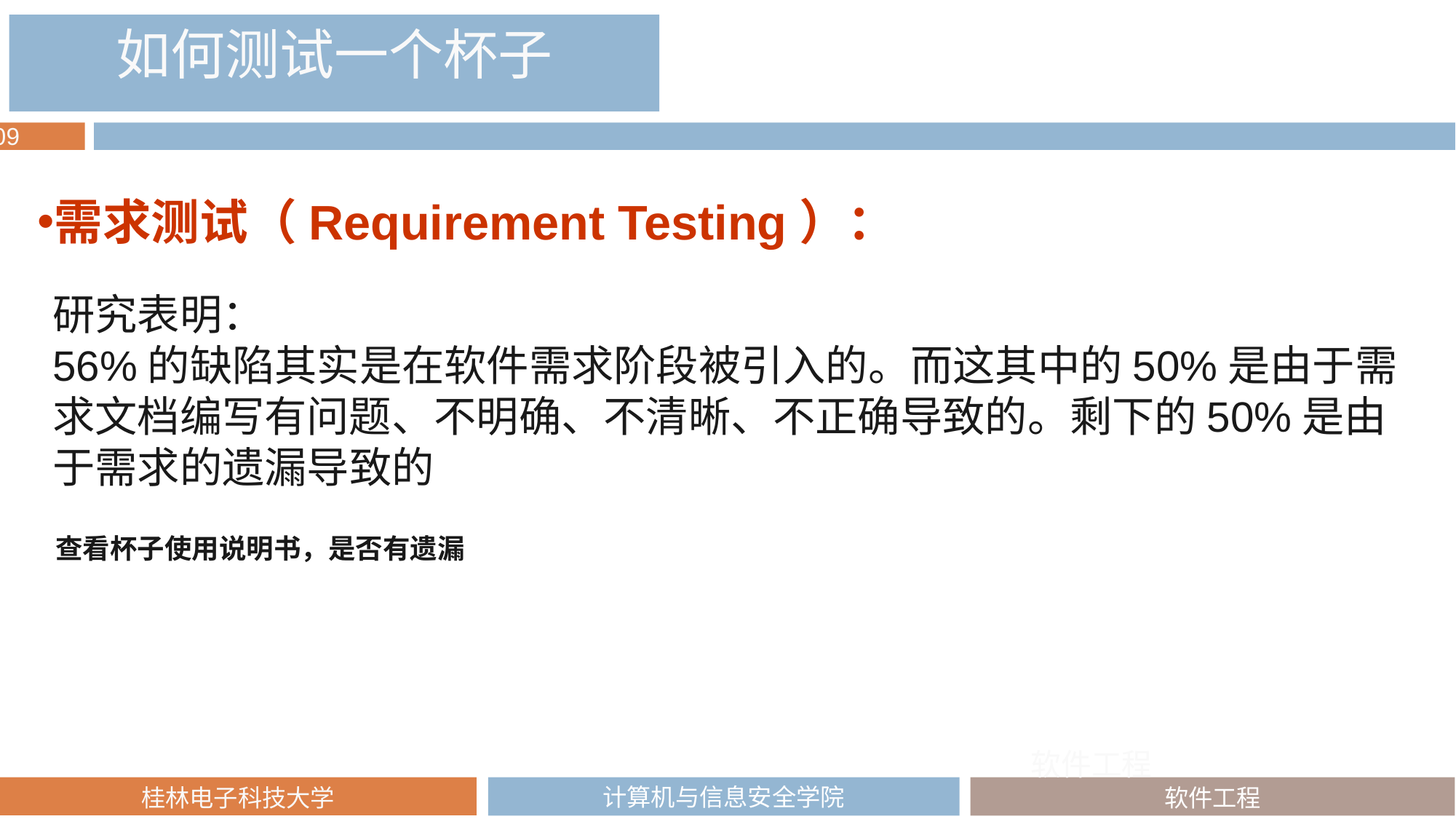

如何测试一个杯子
需求测试（Requirement Testing）：
研究表明：
56%的缺陷其实是在软件需求阶段被引入的。而这其中的50%是由于需求文档编写有问题、不明确、不清晰、不正确导致的。剩下的50%是由于需求的遗漏导致的
查看杯子使用说明书，是否有遗漏
软件工程